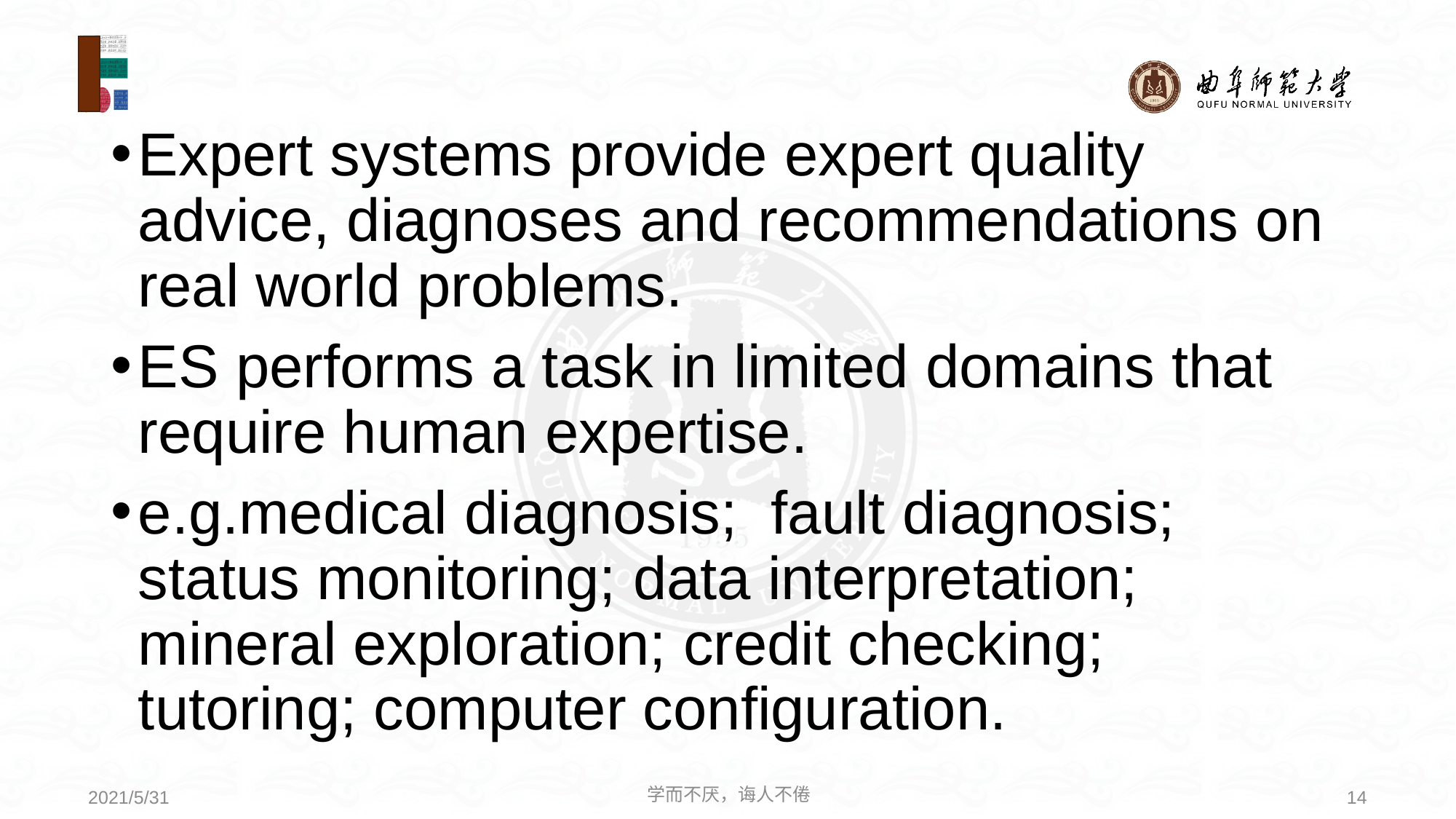

Expert systems provide expert quality advice, diagnoses and recommendations on real world problems.
ES performs a task in limited domains that require human expertise.
e.g.medical diagnosis;  fault diagnosis;  status monitoring; data interpretation; mineral exploration; credit checking; tutoring; computer configuration.
学而不厌，诲人不倦
14
2021/5/31